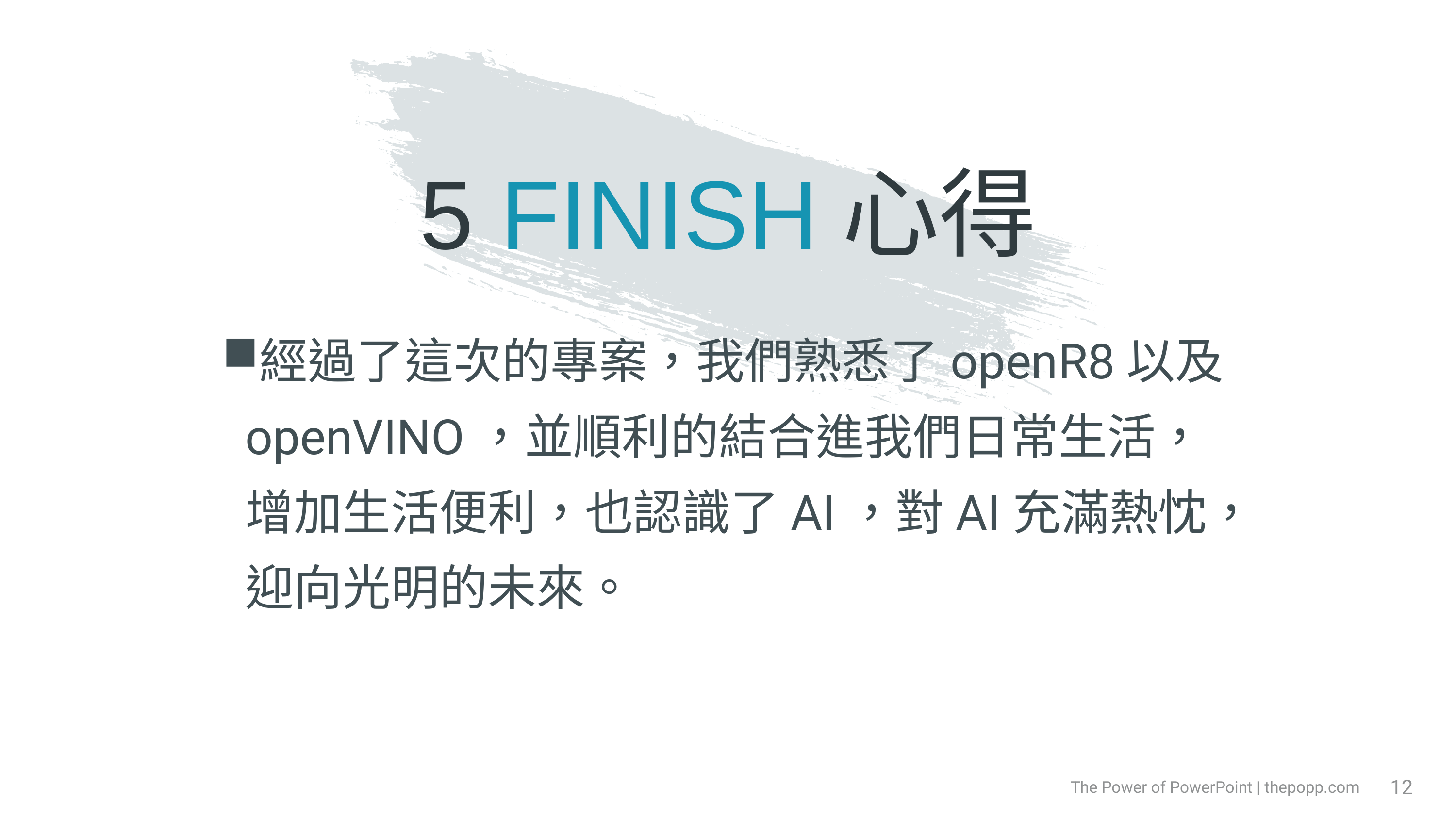

# 5 FINISH心得
經過了這次的專案，我們熟悉了openR8以及openVINO，並順利的結合進我們日常生活，增加生活便利，也認識了AI，對AI充滿熱忱，迎向光明的未來。
12
The Power of PowerPoint | thepopp.com